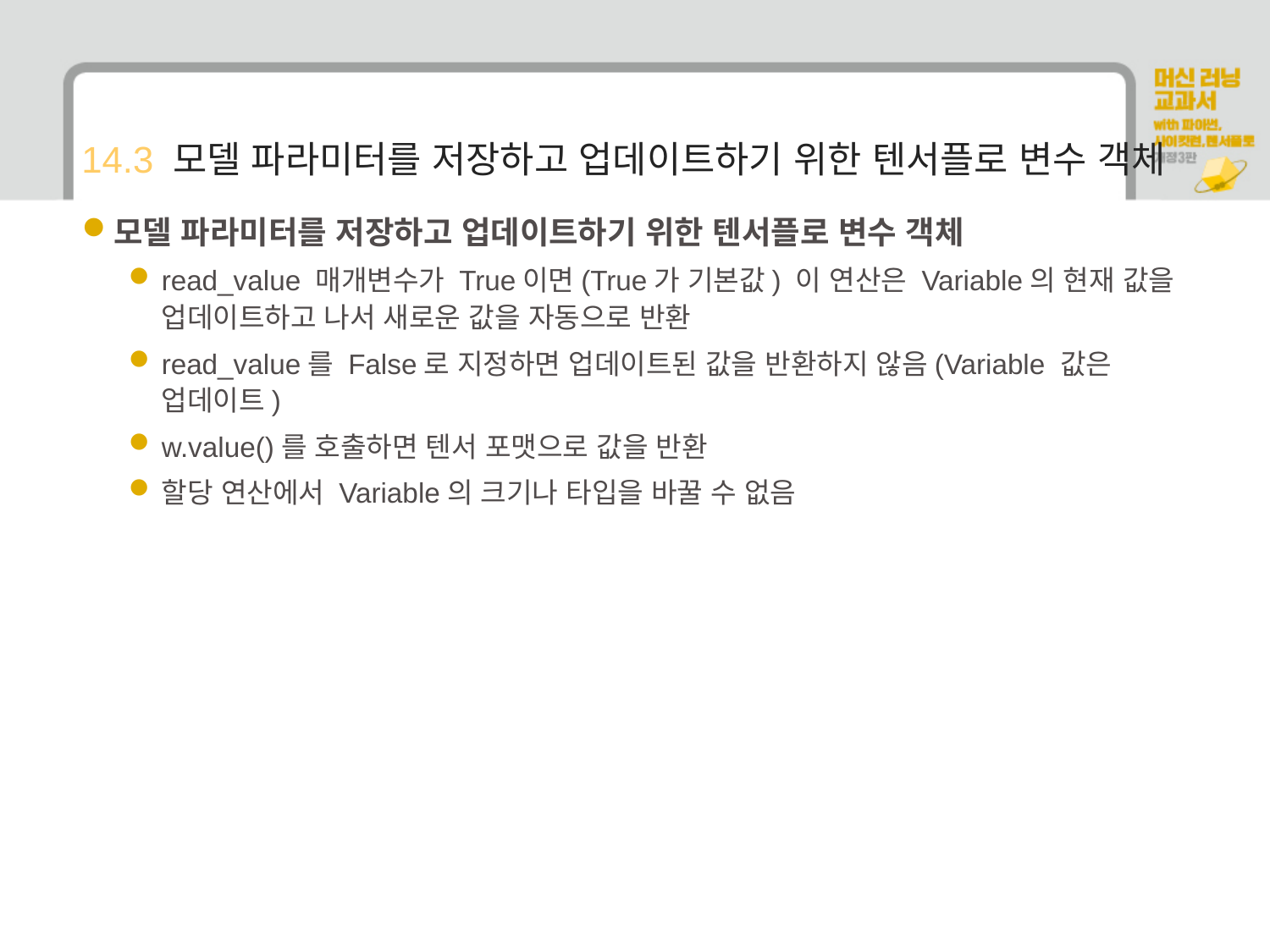

# 14.3 모델 파라미터를 저장하고 업데이트하기 위한 텐서플로 변수 객체
모델 파라미터를 저장하고 업데이트하기 위한 텐서플로 변수 객체
read_value 매개변수가 True이면(True가 기본값) 이 연산은 Variable의 현재 값을 업데이트하고 나서 새로운 값을 자동으로 반환
read_value를 False로 지정하면 업데이트된 값을 반환하지 않음(Variable 값은 업데이트)
w.value()를 호출하면 텐서 포맷으로 값을 반환
할당 연산에서 Variable의 크기나 타입을 바꿀 수 없음